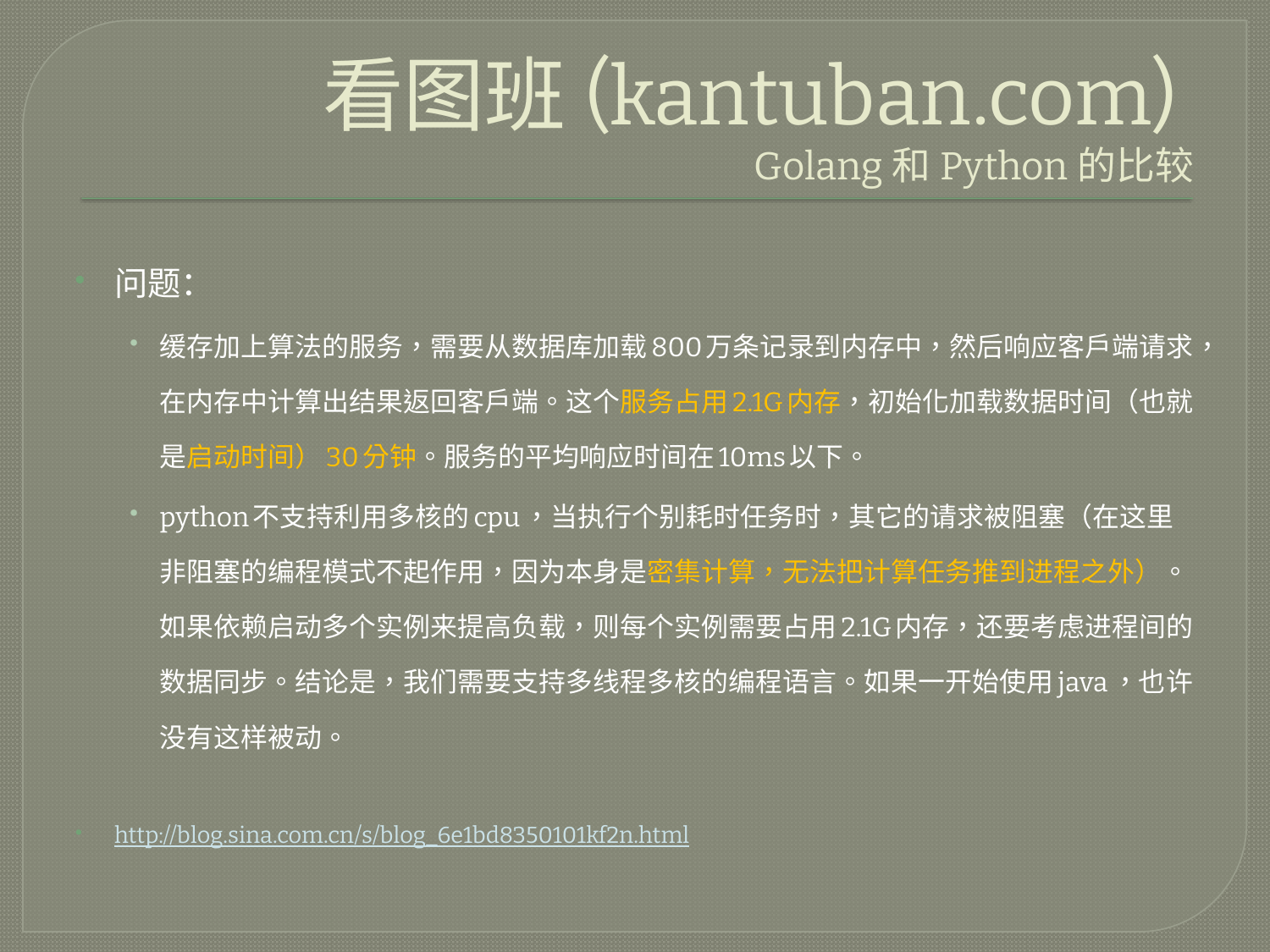

# 看图班(kantuban.com) Golang和Python的比较
问题：
缓存加上算法的服务，需要从数据库加载800万条记录到内存中，然后响应客户端请求，在内存中计算出结果返回客户端。这个服务占用2.1G内存，初始化加载数据时间（也就是启动时间）30分钟。服务的平均响应时间在10ms以下。
python不支持利用多核的cpu，当执行个别耗时任务时，其它的请求被阻塞（在这里非阻塞的编程模式不起作用，因为本身是密集计算，无法把计算任务推到进程之外）。如果依赖启动多个实例来提高负载，则每个实例需要占用2.1G内存，还要考虑进程间的数据同步。结论是，我们需要支持多线程多核的编程语言。如果一开始使用java，也许没有这样被动。

http://blog.sina.com.cn/s/blog_6e1bd8350101kf2n.html